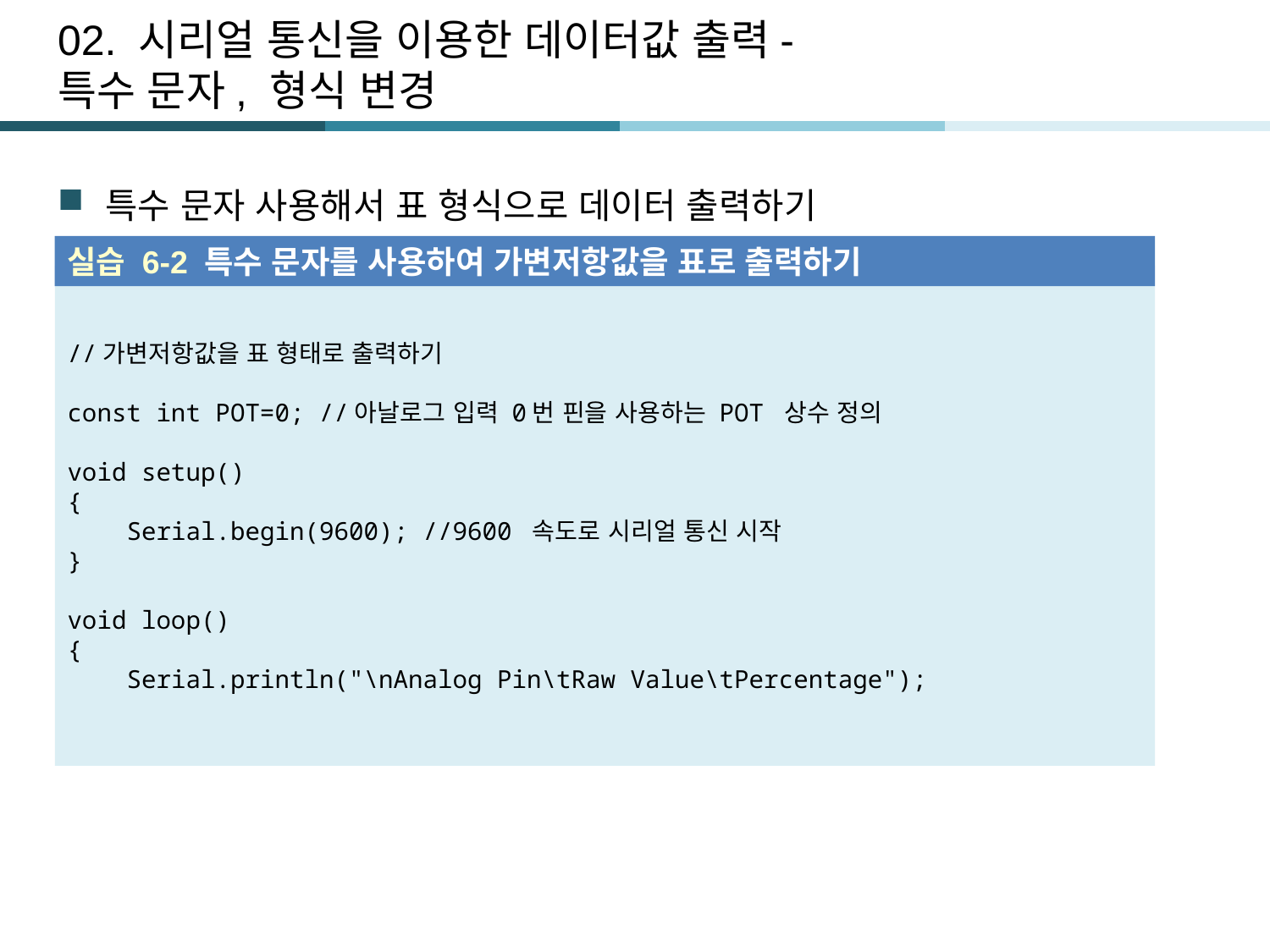

# 02. 시리얼 통신을 이용한 데이터값 출력- 특수 문자, 형식 변경
특수 문자 사용해서 표 형식으로 데이터 출력하기
실습 6-2 특수 문자를 사용하여 가변저항값을 표로 출력하기
//가변저항값을 표 형태로 출력하기

const int POT=0; //아날로그 입력 0번 핀을 사용하는 POT 상수 정의

void setup()
{
    Serial.begin(9600); //9600 속도로 시리얼 통신 시작
}

void loop()
{
    Serial.println("\nAnalog Pin\tRaw Value\tPercentage");